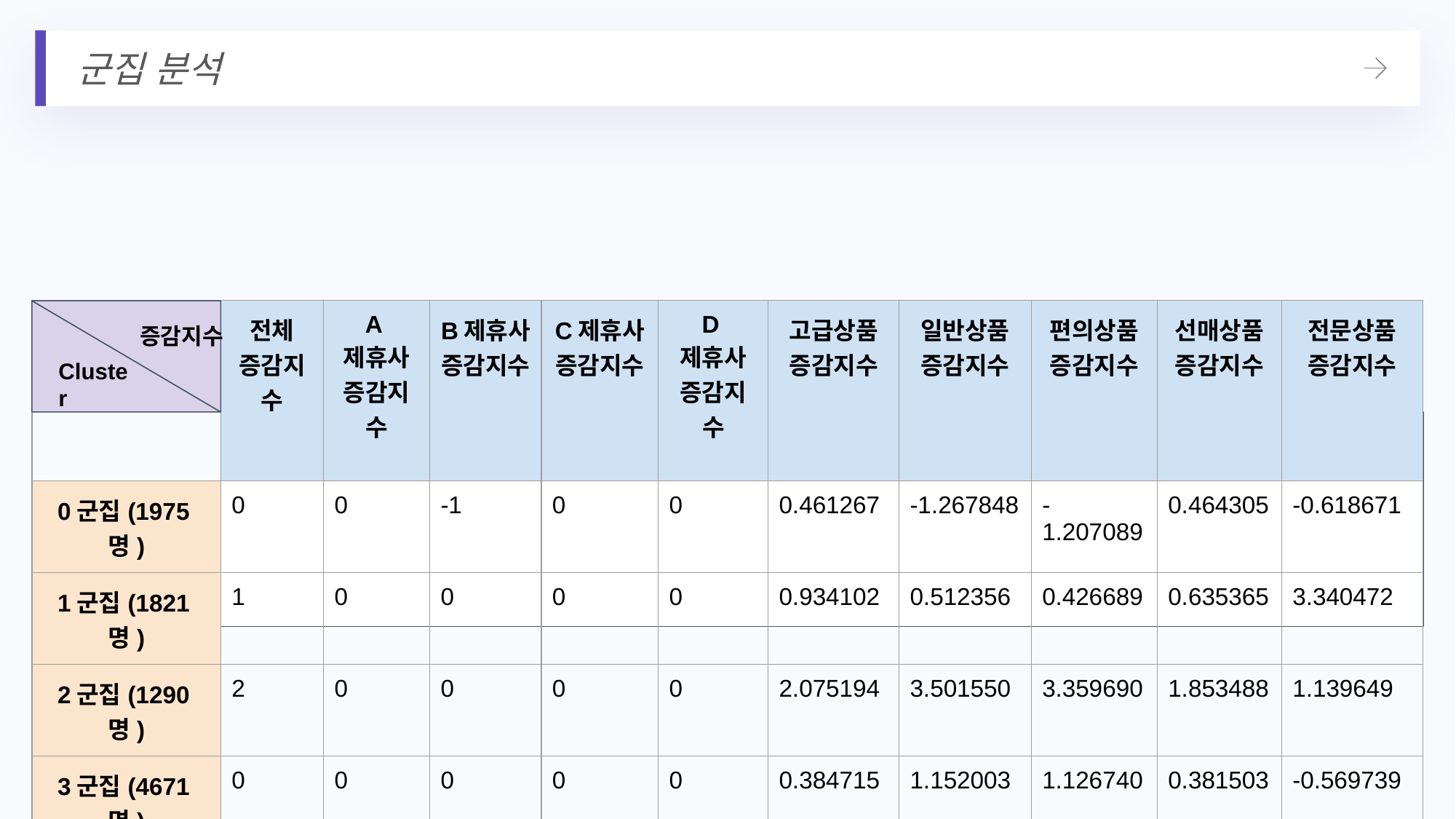

군집 분석

|  | 전체 증감지수 | A제휴사 증감지수 | B제휴사 증감지수 | C제휴사 증감지수 | D제휴사 증감지수 | 고급상품 증감지수 | 일반상품 증감지수 | 편의상품 증감지수 | 선매상품 증감지수 | 전문상품 증감지수 |
| --- | --- | --- | --- | --- | --- | --- | --- | --- | --- | --- |
| 0군집(1975명) | 0 | 0 | -1 | 0 | 0 | 0.461267 | -1.267848 | -1.207089 | 0.464305 | -0.618671 |
| 1군집(1821명) | 1 | 0 | 0 | 0 | 0 | 0.934102 | 0.512356 | 0.426689 | 0.635365 | 3.340472 |
| 2군집(1290명) | 2 | 0 | 0 | 0 | 0 | 2.075194 | 3.501550 | 3.359690 | 1.853488 | 1.139649 |
| 3군집(4671명) | 0 | 0 | 0 | 0 | 0 | 0.384715 | 1.152003 | 1.126740 | 0.381503 | -0.569739 |
Cluster

증감지수